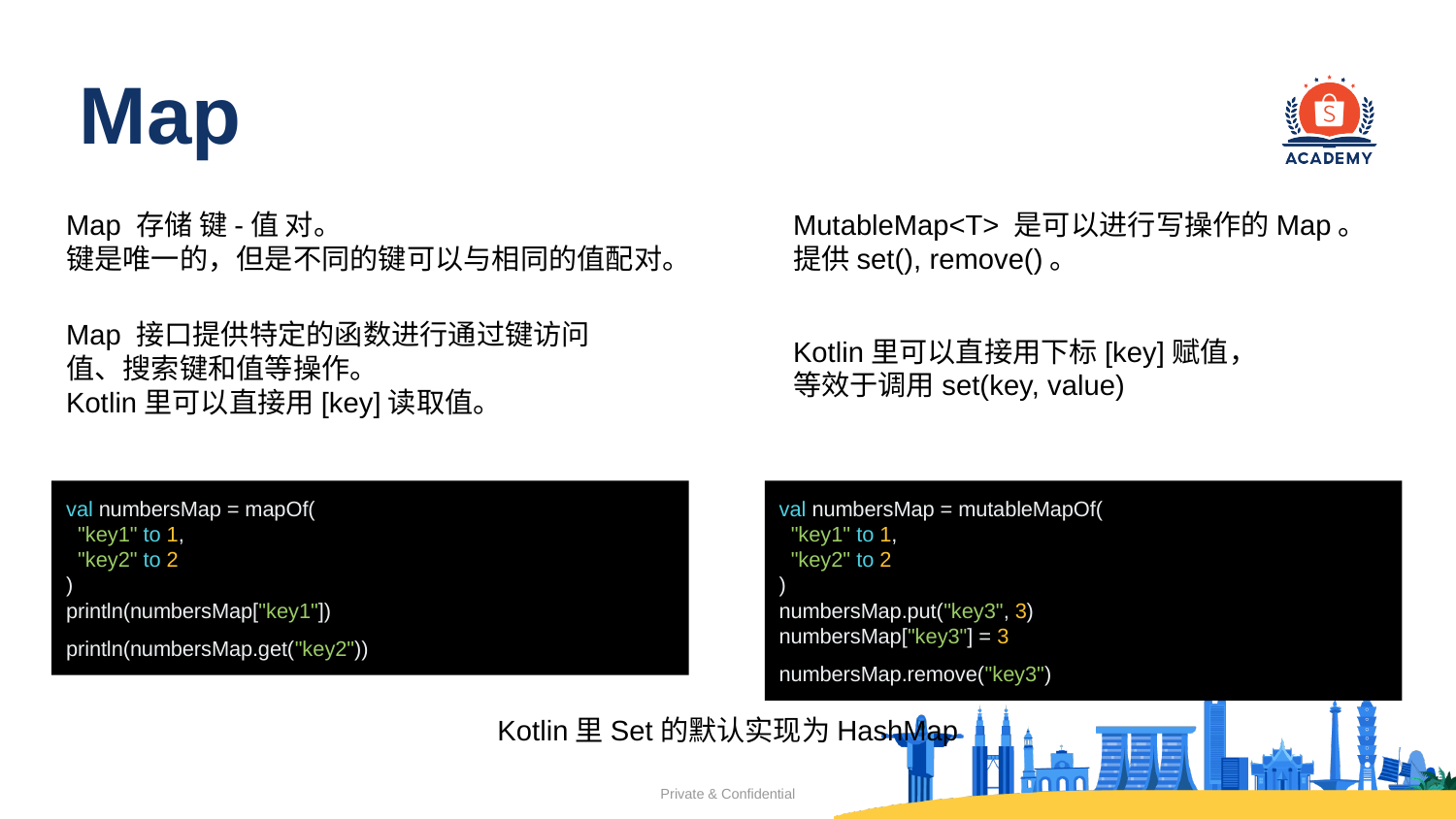

# Map
Map 存储 键-值 对。
键是唯一的，但是不同的键可以与相同的值配对。
MutableMap<T> 是可以进行写操作的Map。提供set(), remove()。
Map 接口提供特定的函数进行通过键访问值、搜索键和值等操作。
Kotlin里可以直接用[key]读取值。
Kotlin里可以直接用下标[key]赋值，
等效于调用set(key, value)
val numbersMap = mapOf(
  "key1" to 1,
  "key2" to 2
)
println(numbersMap["key1"])
println(numbersMap.get("key2"))
val numbersMap = mutableMapOf(
  "key1" to 1,
  "key2" to 2
)
numbersMap.put("key3", 3)
numbersMap["key3"] = 3
numbersMap.remove("key3")
Kotlin里Set的默认实现为HashMap